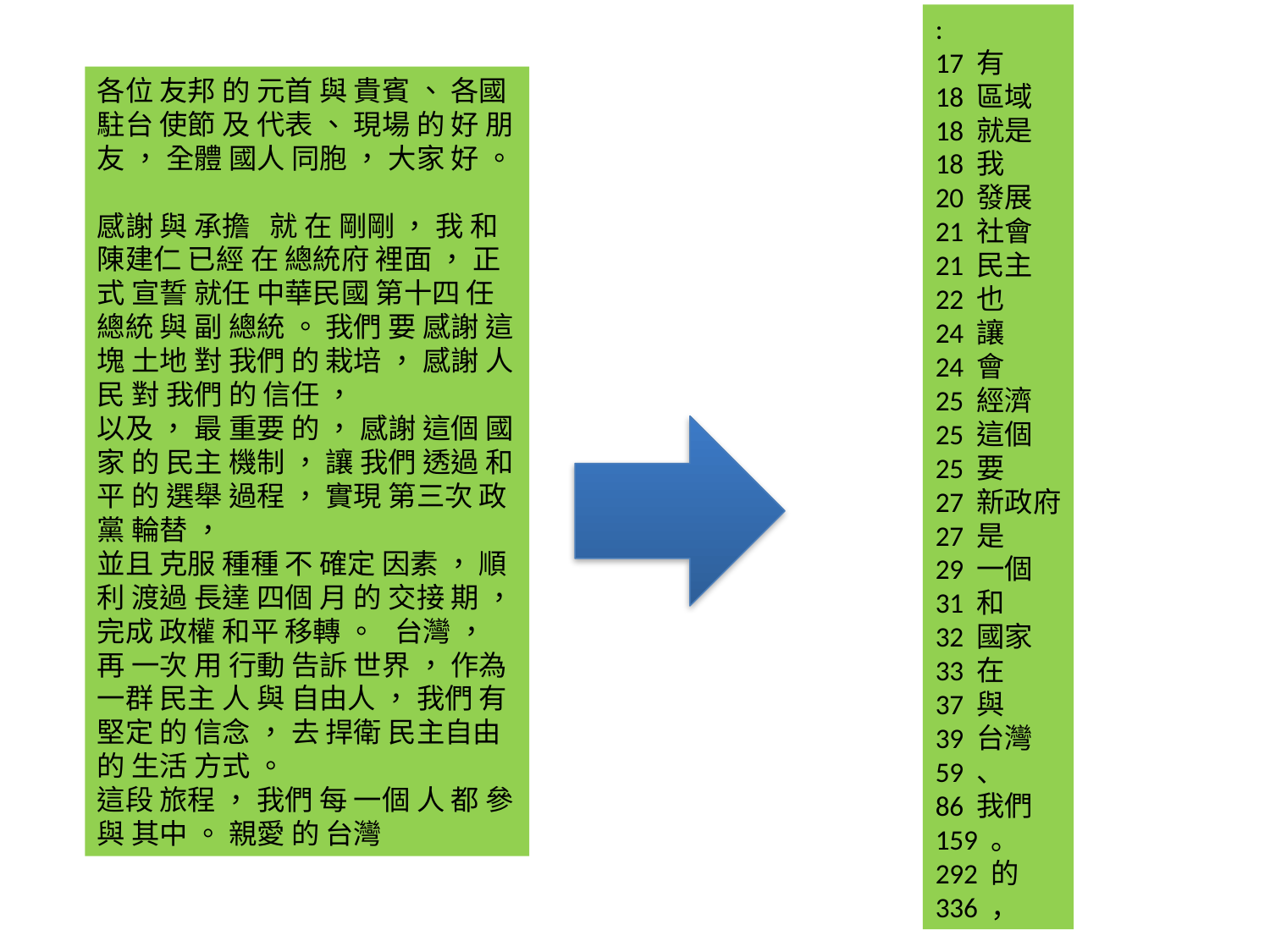

:
17 有
18 區域
18 就是
18 我
20 發展
21 社會
21 民主
22 也
24 讓
24 會
25 經濟
25 這個
25 要
27 新政府
27 是
29 一個
31 和
32 國家
33 在
37 與
39 台灣
59 、
86 我們
159 。
292 的
336 ，
各位 友邦 的 元首 與 貴賓 、 各國 駐台 使節 及 代表 、 現場 的 好 朋友 ， 全體 國人 同胞 ， 大家 好 。
感謝 與 承擔   就 在 剛剛 ， 我 和 陳建仁 已經 在 總統府 裡面 ， 正式 宣誓 就任 中華民國 第十四 任
總統 與 副 總統 。 我們 要 感謝 這塊 土地 對 我們 的 栽培 ， 感謝 人民 對 我們 的 信任 ，
以及 ， 最 重要 的 ， 感謝 這個 國家 的 民主 機制 ， 讓 我們 透過 和平 的 選舉 過程 ， 實現 第三次 政黨 輪替 ，
並且 克服 種種 不 確定 因素 ， 順利 渡過 長達 四個 月 的 交接 期 ， 完成 政權 和平 移轉 。   台灣 ，
再 一次 用 行動 告訴 世界 ， 作為 一群 民主 人 與 自由人 ， 我們 有 堅定 的 信念 ， 去 捍衛 民主自由 的 生活 方式 。
這段 旅程 ， 我們 每 一個 人 都 參與 其中 。 親愛 的 台灣